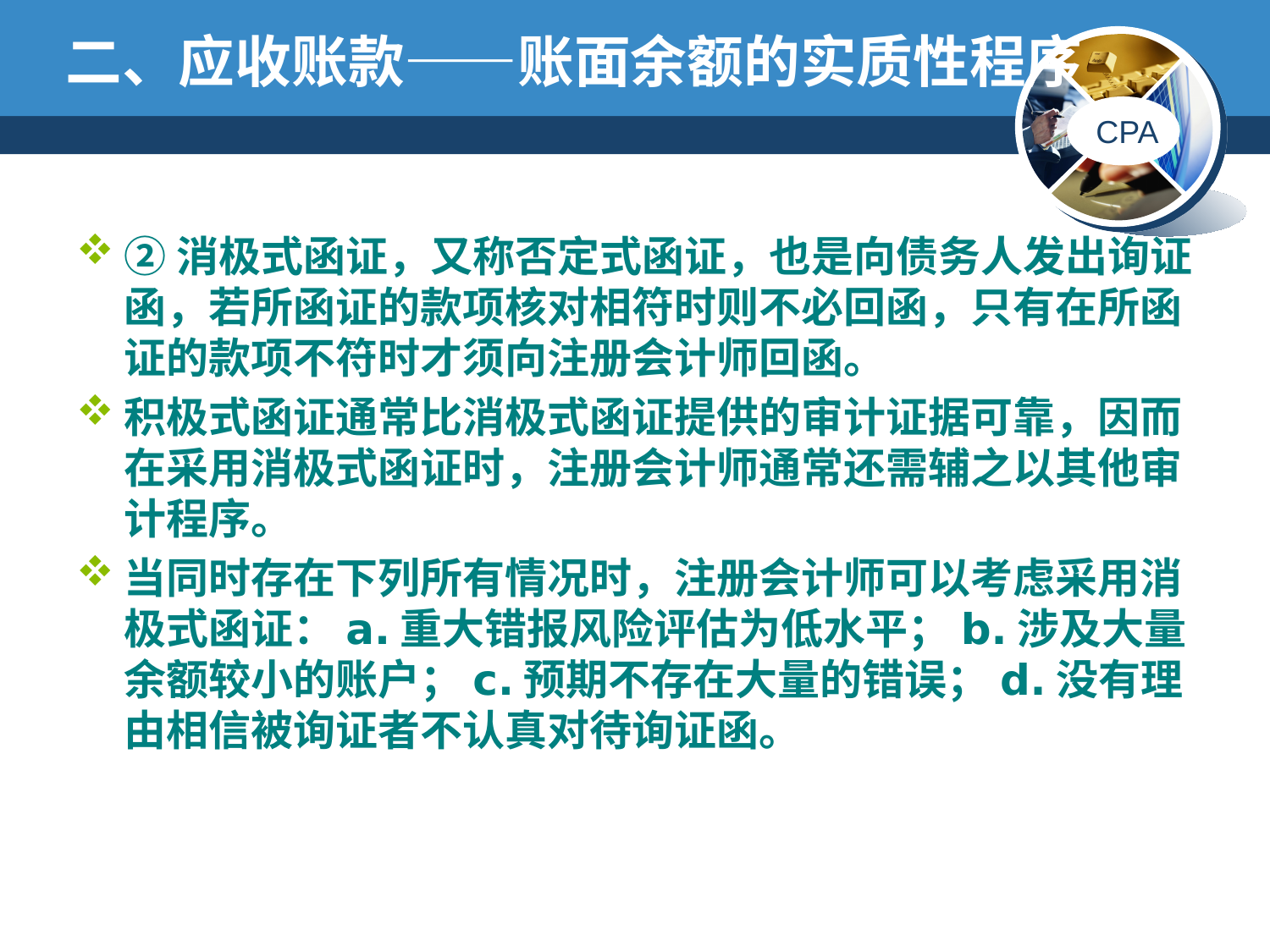

# 二、应收账款——账面余额的实质性程序

②消极式函证，又称否定式函证，也是向债务人发出询证函，若所函证的款项核对相符时则不必回函，只有在所函证的款项不符时才须向注册会计师回函。
积极式函证通常比消极式函证提供的审计证据可靠，因而在采用消极式函证时，注册会计师通常还需辅之以其他审计程序。
当同时存在下列所有情况时，注册会计师可以考虑采用消极式函证：a.重大错报风险评估为低水平；b.涉及大量余额较小的账户；c.预期不存在大量的错误；d.没有理由相信被询证者不认真对待询证函。